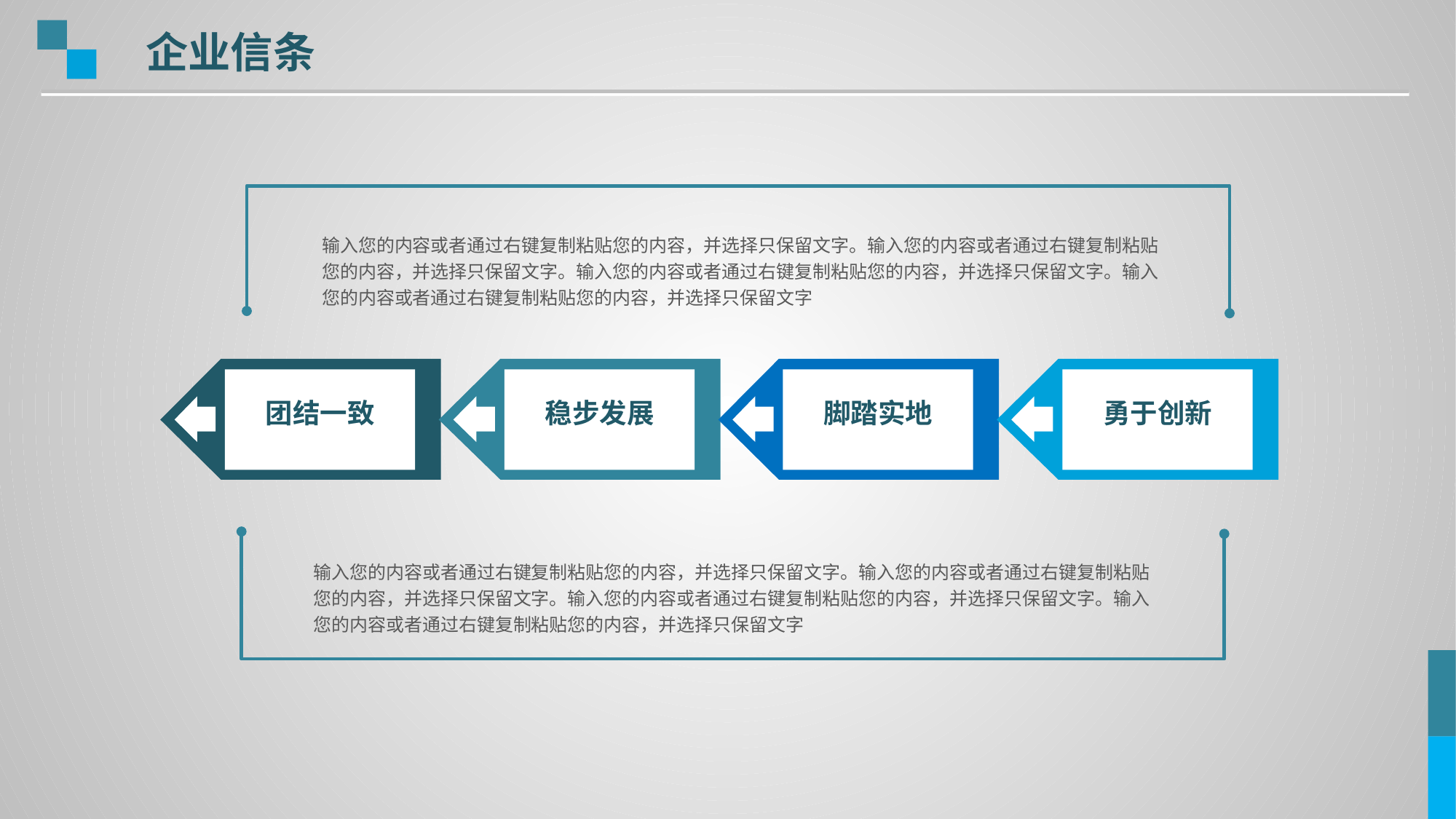

企业信条

输入您的内容或者通过右键复制粘贴您的内容，并选择只保留文字。输入您的内容或者通过右键复制粘贴您的内容，并选择只保留文字。输入您的内容或者通过右键复制粘贴您的内容，并选择只保留文字。输入您的内容或者通过右键复制粘贴您的内容，并选择只保留文字

团结一致

稳步发展

脚踏实地

勇于创新

输入您的内容或者通过右键复制粘贴您的内容，并选择只保留文字。输入您的内容或者通过右键复制粘贴您的内容，并选择只保留文字。输入您的内容或者通过右键复制粘贴您的内容，并选择只保留文字。输入您的内容或者通过右键复制粘贴您的内容，并选择只保留文字